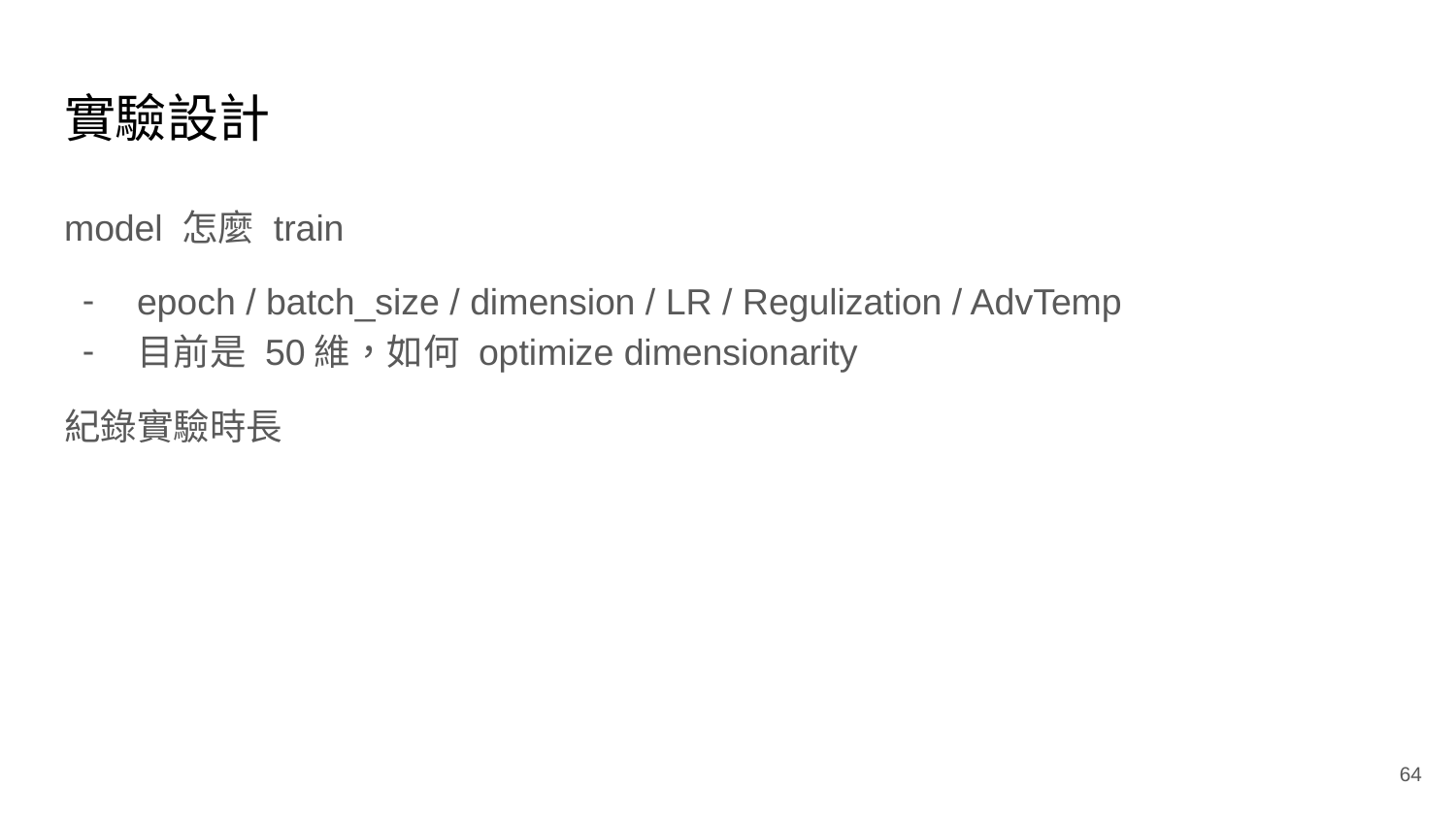

# 實驗設計
model 怎麼 train
epoch / batch_size / dimension / LR / Regulization / AdvTemp
目前是 50維，如何 optimize dimensionarity
紀錄實驗時長

64